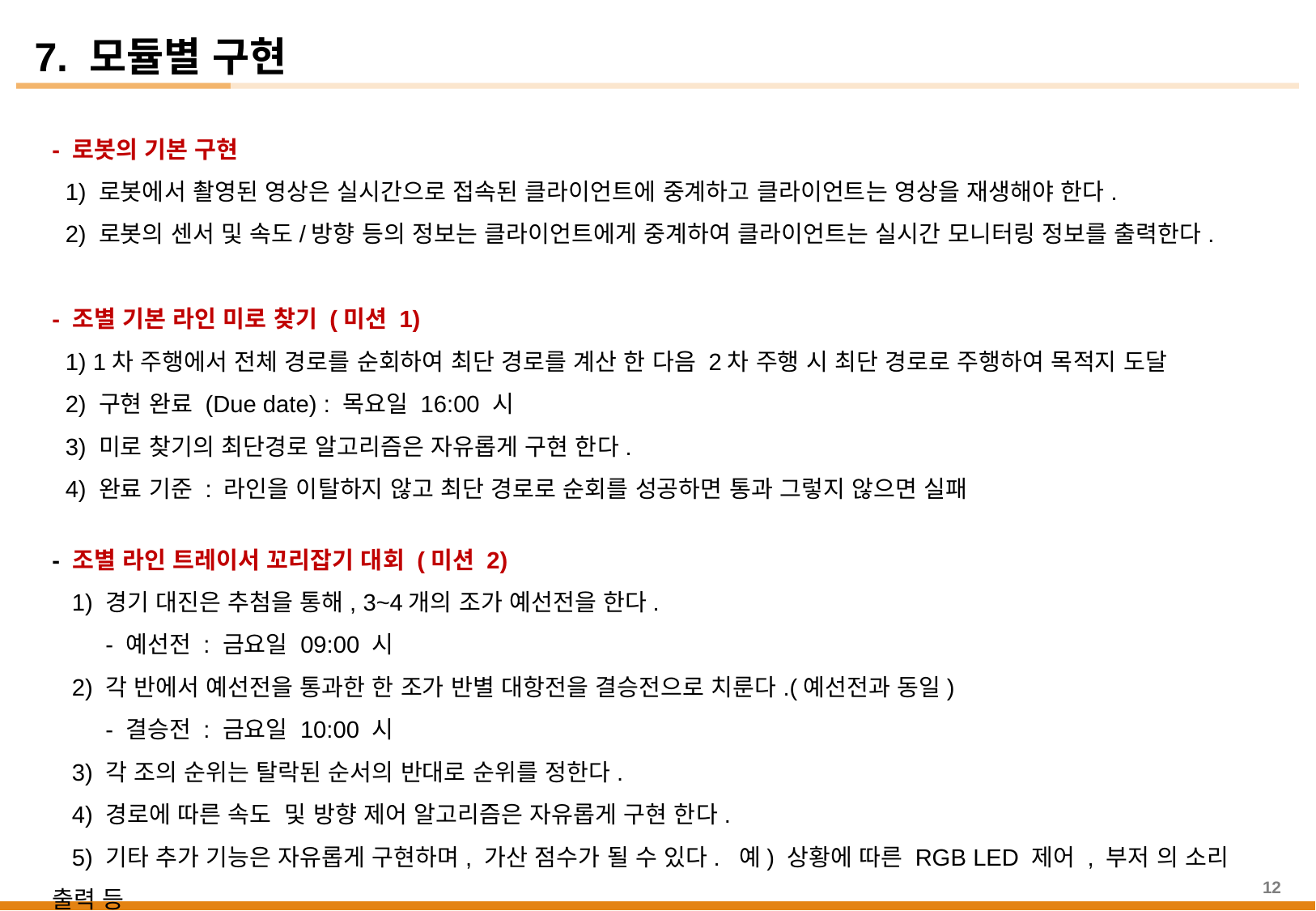

7. 모듈별 구현
- 로봇의 기본 구현
  1) 로봇에서 촬영된 영상은 실시간으로 접속된 클라이언트에 중계하고 클라이언트는 영상을 재생해야 한다.
  2) 로봇의 센서 및 속도/방향 등의 정보는 클라이언트에게 중계하여 클라이언트는 실시간 모니터링 정보를 출력한다.

- 조별 기본 라인 미로 찾기 (미션 1)
  1) 1차 주행에서 전체 경로를 순회하여 최단 경로를 계산 한 다음 2차 주행 시 최단 경로로 주행하여 목적지 도달
  2) 구현 완료 (Due date) : 목요일 16:00 시
  3) 미로 찾기의 최단경로 알고리즘은 자유롭게 구현 한다.
  4) 완료 기준 : 라인을 이탈하지 않고 최단 경로로 순회를 성공하면 통과 그렇지 않으면 실패

- 조별 라인 트레이서 꼬리잡기 대회 (미션 2)
   1) 경기 대진은 추첨을 통해, 3~4개의 조가 예선전을 한다.
        - 예선전 : 금요일 09:00 시
   2) 각 반에서 예선전을 통과한 한 조가 반별 대항전을 결승전으로 치룬다.(예선전과 동일)
        - 결승전 : 금요일 10:00 시
   3) 각 조의 순위는 탈락된 순서의 반대로 순위를 정한다.
   4) 경로에 따른 속도  및 방향 제어 알고리즘은 자유롭게 구현 한다.
   5) 기타 추가 기능은 자유롭게 구현하며, 가산 점수가 될 수 있다.  예) 상황에 따른 RGB LED 제어 , 부저 의 소리 출력 등
12